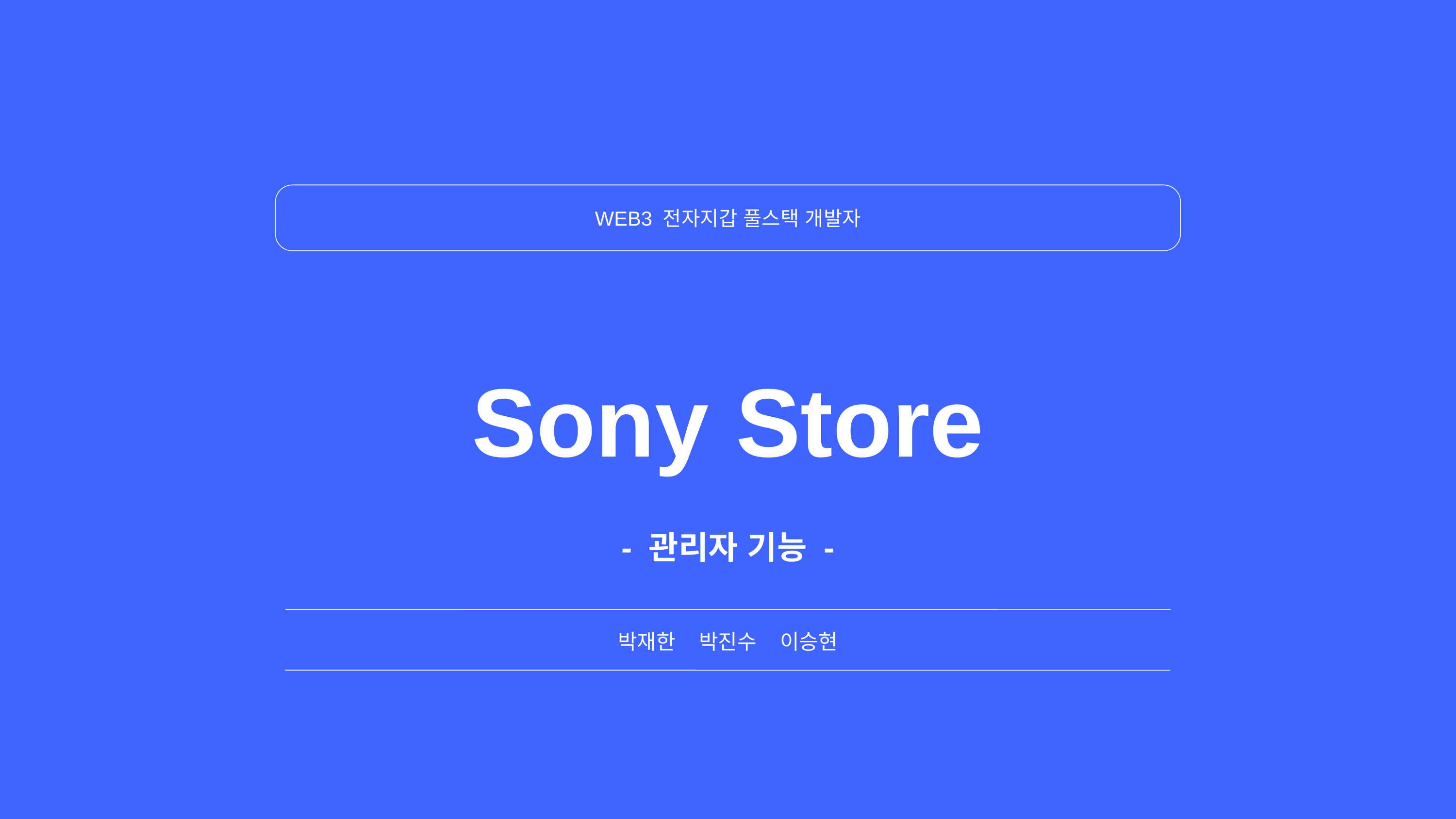

WEB3 전자지갑 풀스택 개발자
Sony Store
- 관리자 기능 -

박재한    박진수    이승현